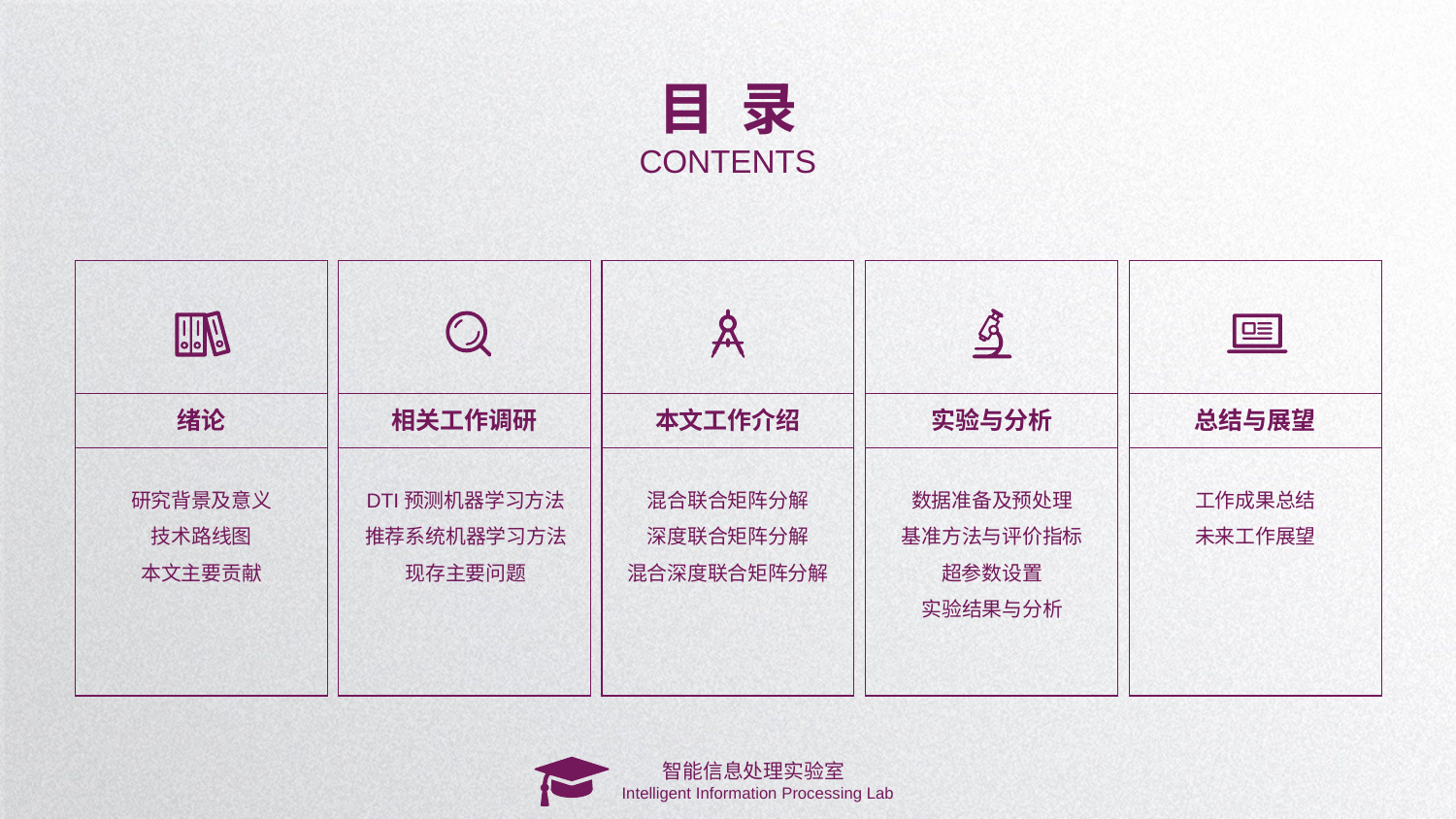

目  录
CONTENTS

绪论
相关工作调研
本文工作介绍
实验与分析
总结与展望
研究背景及意义
技术路线图
本文主要贡献
DTI预测机器学习方法
推荐系统机器学习方法
现存主要问题
混合联合矩阵分解
深度联合矩阵分解
混合深度联合矩阵分解
数据准备及预处理
基准方法与评价指标
超参数设置
实验结果与分析
工作成果总结
未来工作展望